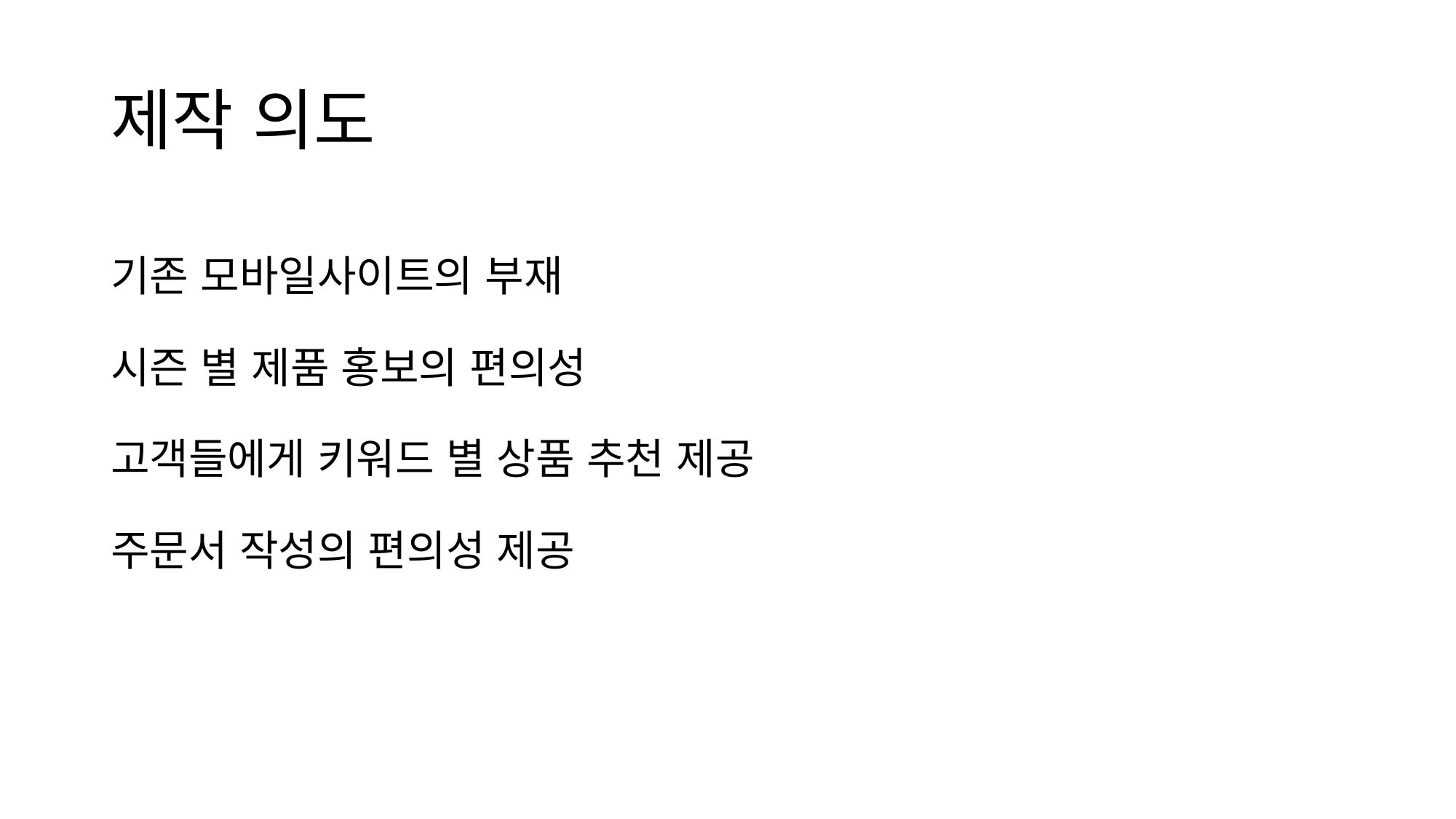

# 제작 의도
기존 모바일사이트의 부재
시즌 별 제품 홍보의 편의성
고객들에게 키워드 별 상품 추천 제공
주문서 작성의 편의성 제공